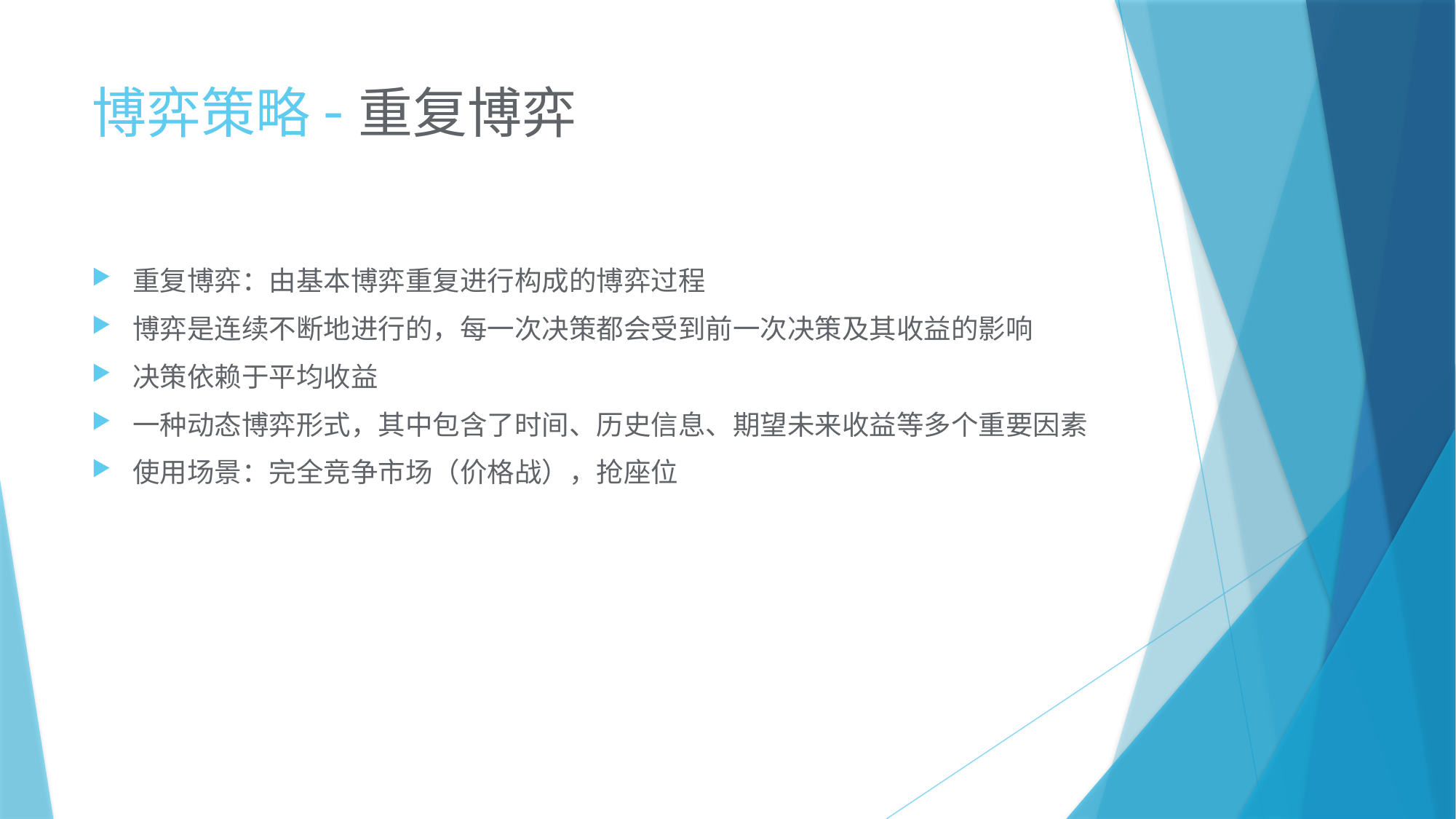

# 博弈策略-重复博弈
重复博弈：由基本博弈重复进行构成的博弈过程
博弈是连续不断地进行的，每一次决策都会受到前一次决策及其收益的影响
决策依赖于平均收益
一种动态博弈形式，其中包含了时间、历史信息、期望未来收益等多个重要因素
使用场景：完全竞争市场（价格战），抢座位